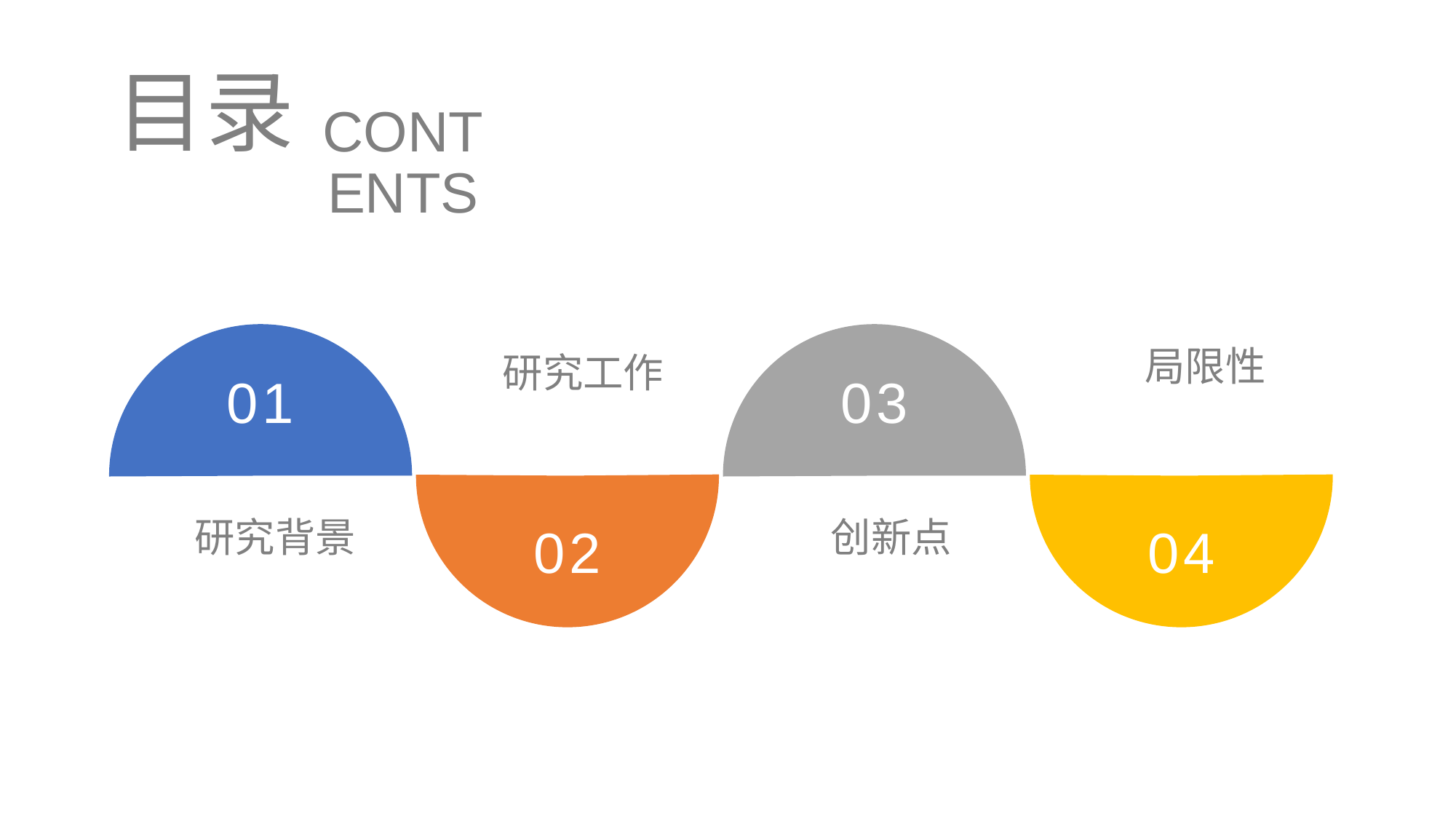

目录
CONTENTS
01
研究背景
02
研究工作
03
创新点
04
局限性